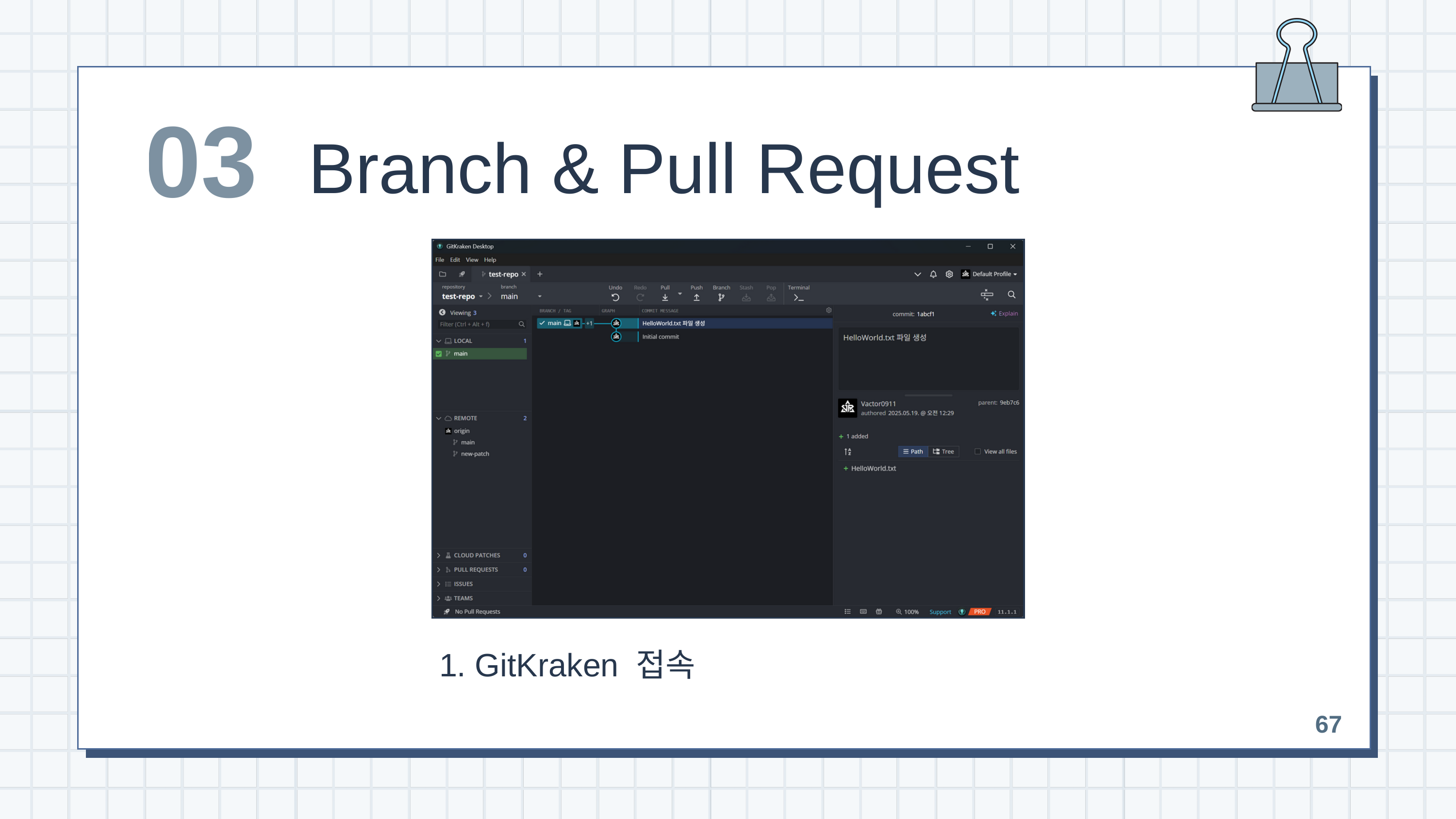

03
Branch & Pull Request

   1. GitKraken 접속
67